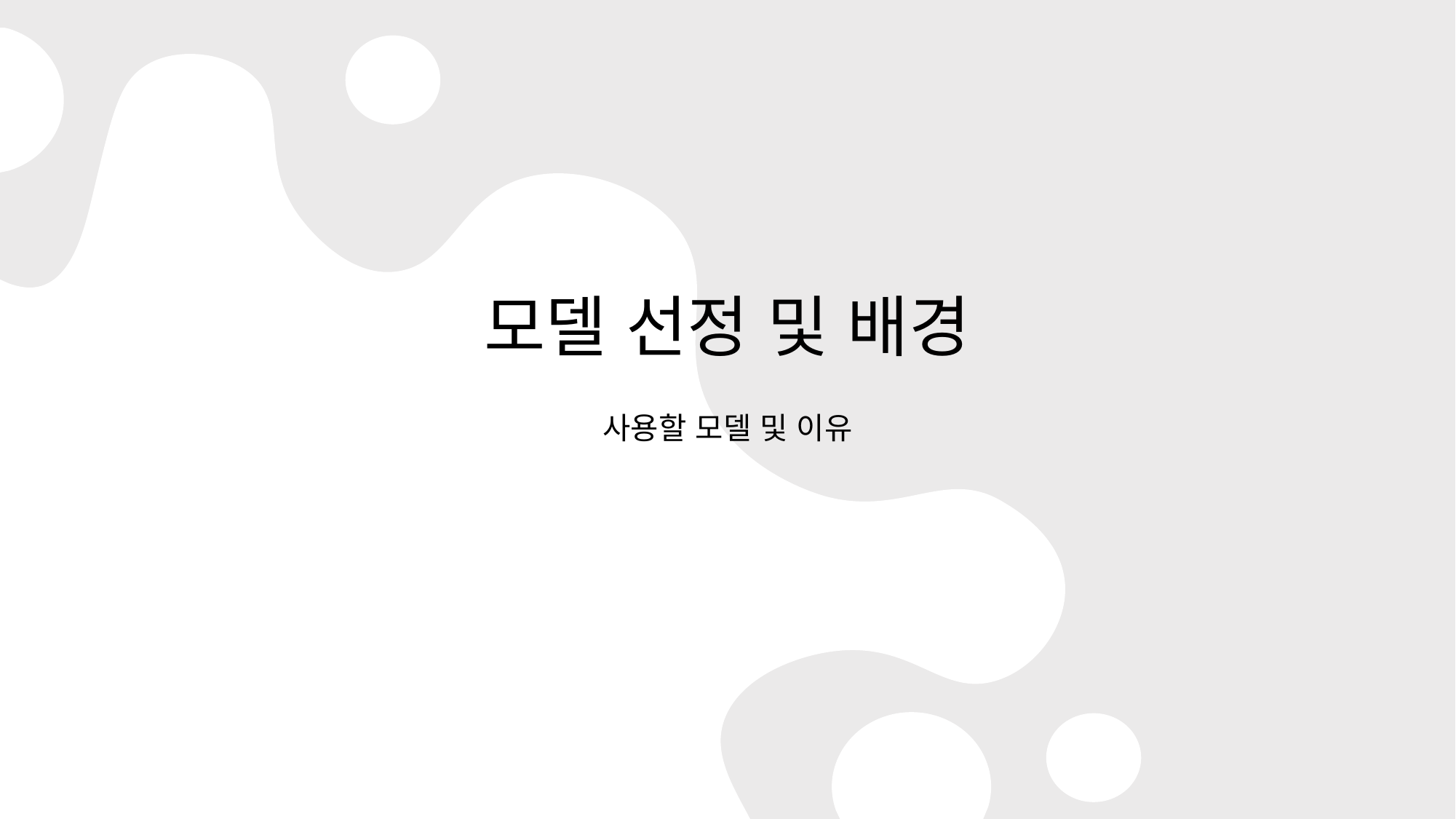

# 모델 선정 및 배경
사용할 모델 및 이유